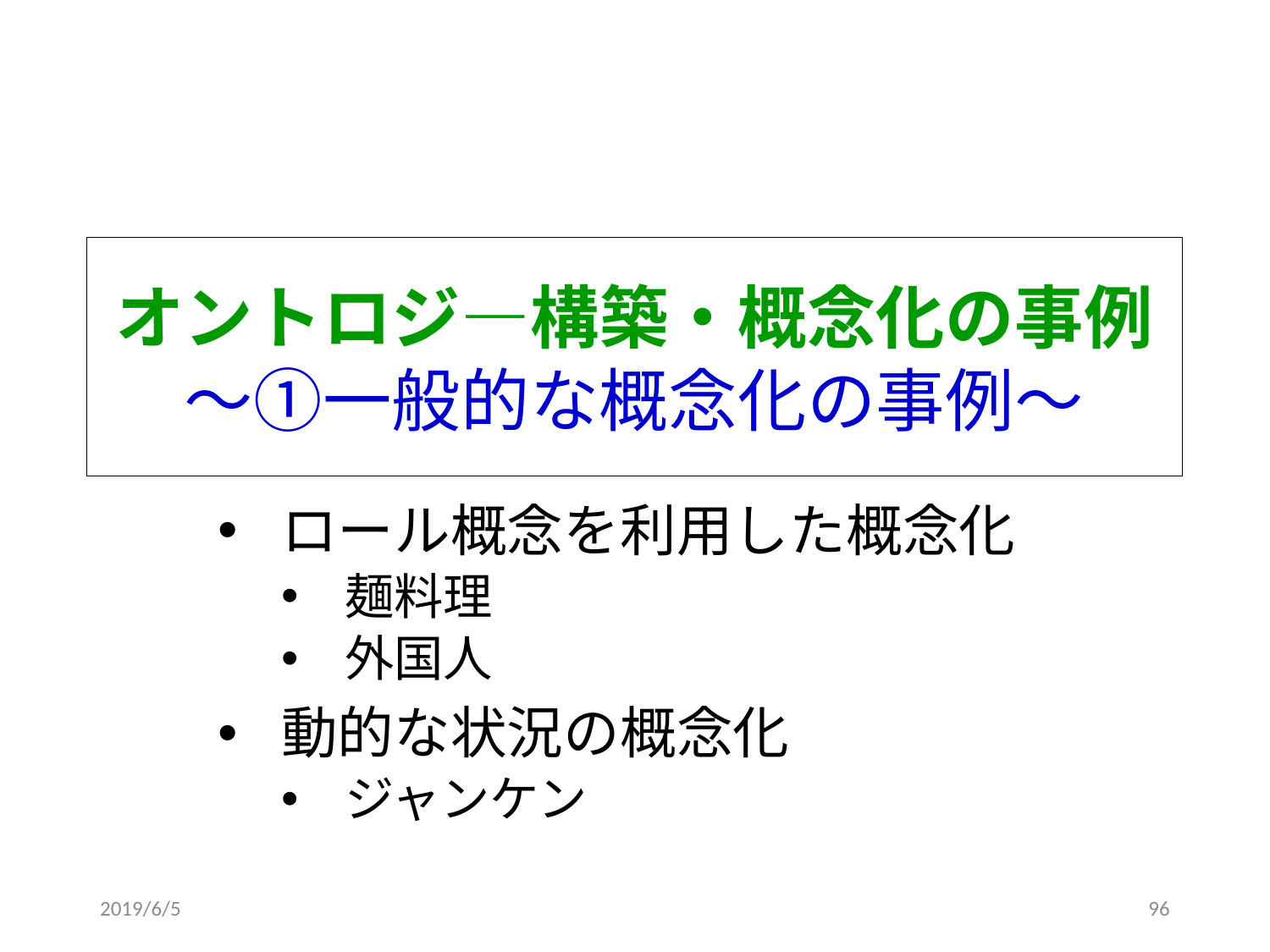

# オントロジ―構築・概念化の事例 ～①一般的な概念化の事例～
ロール概念を利用した概念化
麺料理
外国人
動的な状況の概念化
ジャンケン
2019/6/5
96